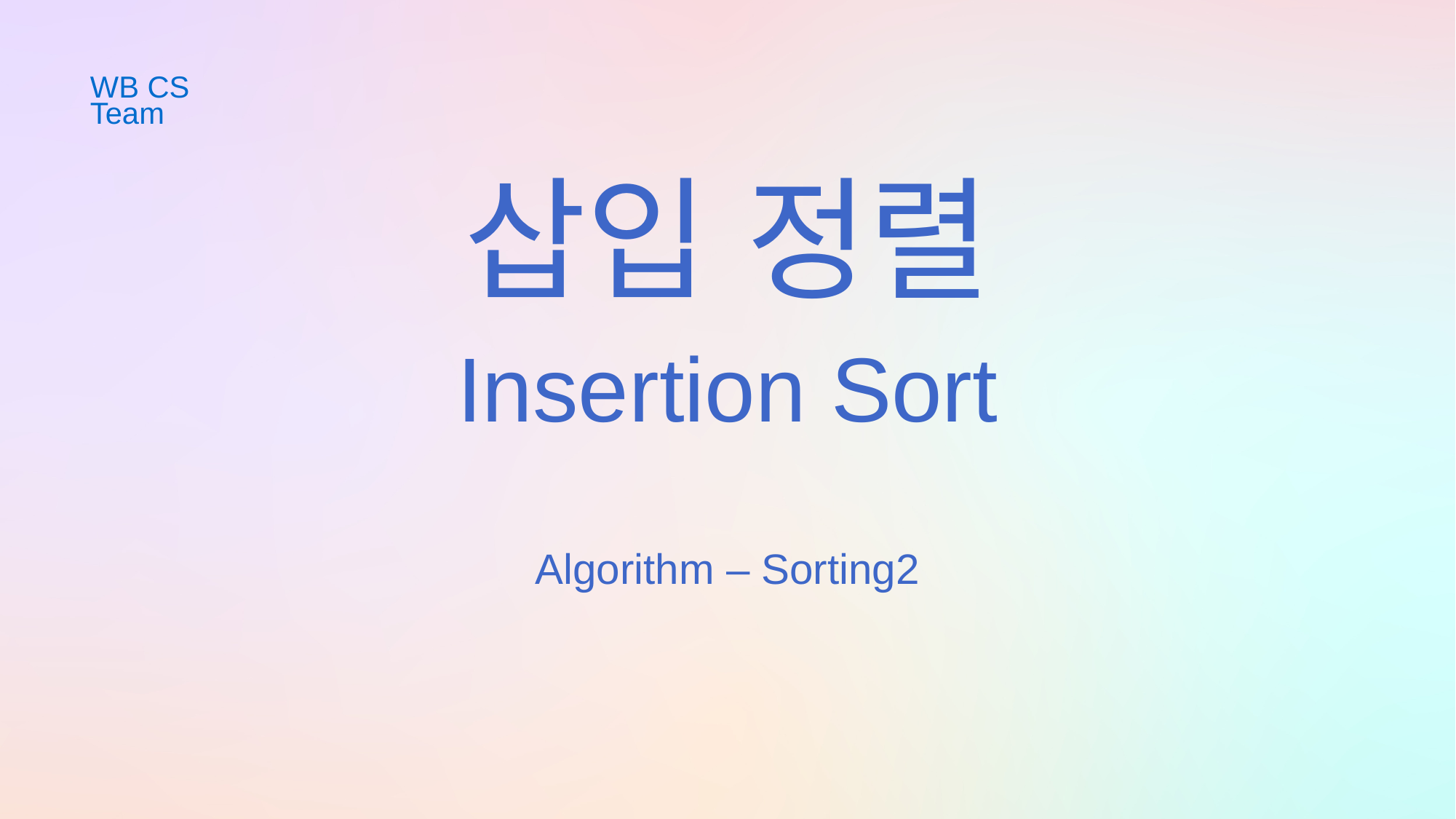

WB CS Team
삽입 정렬
Insertion Sort
Algorithm – Sorting2